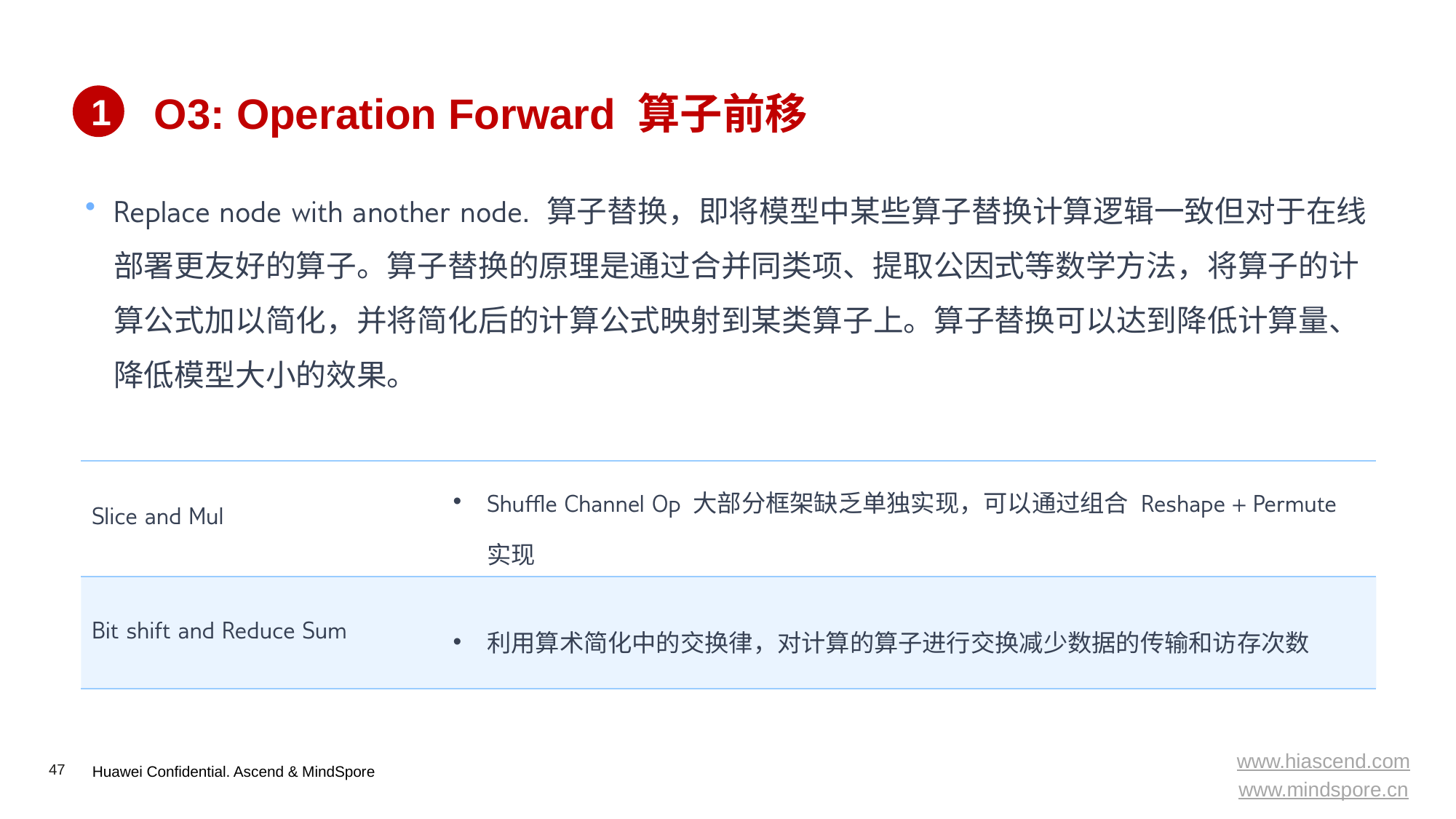

# O3: Operation Forward 算子前移
1
Replace node with another node. 算子替换，即将模型中某些算子替换计算逻辑一致但对于在线部署更友好的算子。算子替换的原理是通过合并同类项、提取公因式等数学方法，将算子的计算公式加以简化，并将简化后的计算公式映射到某类算子上。算子替换可以达到降低计算量、降低模型大小的效果。
| Slice and Mul | Shuffle Channel Op 大部分框架缺乏单独实现，可以通过组合 Reshape + Permute实现 |
| --- | --- |
| Bit shift and Reduce Sum | 利用算术简化中的交换律，对计算的算子进行交换减少数据的传输和访存次数 |